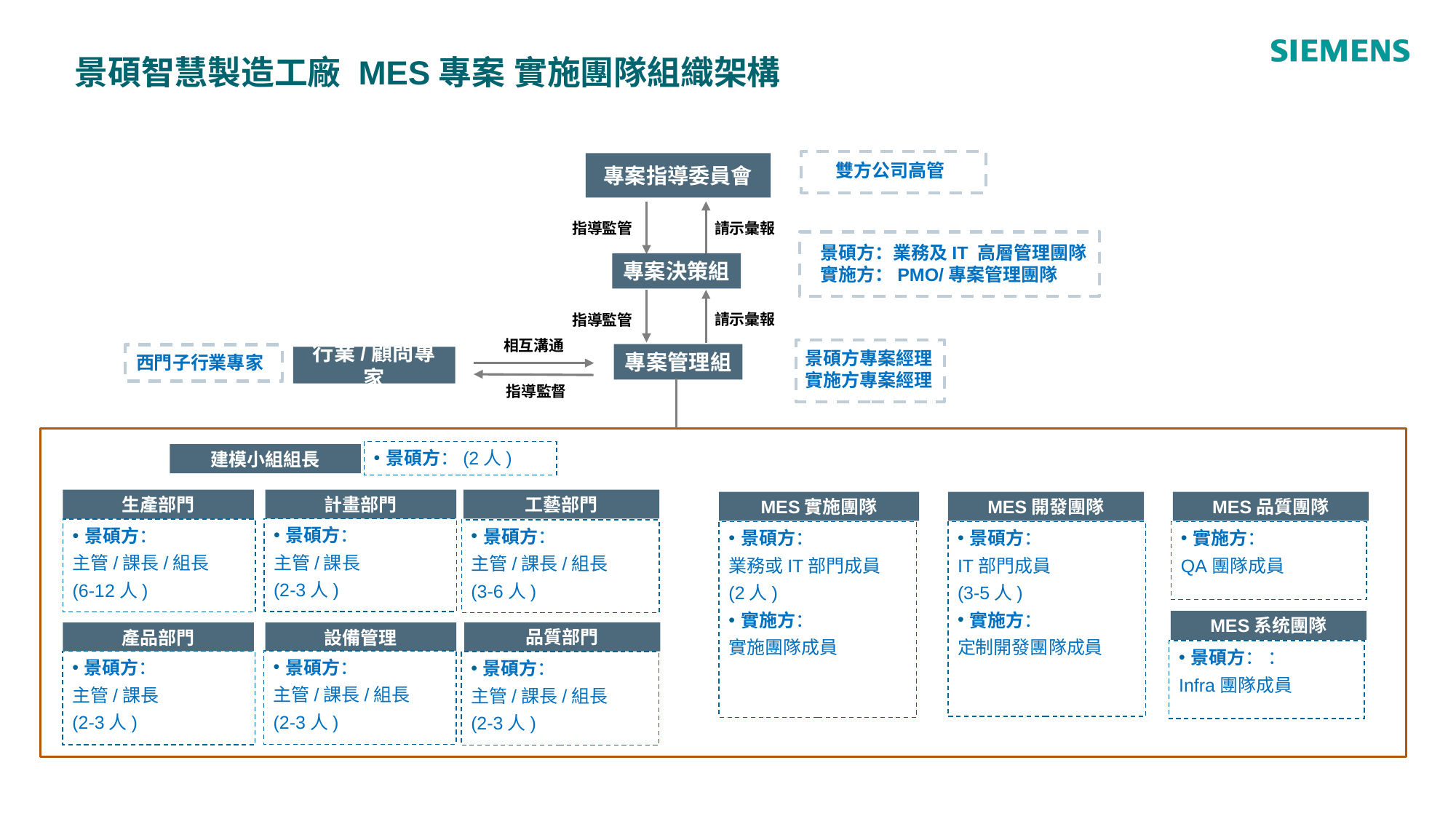

# 景碩智慧製造工廠 MES專案 實施團隊組織架構

專案指導委員會
雙方公司高管
請示彙報
指導監管

景碩方：業務及IT 高層管理團隊
實施方：PMO/專案管理團隊
專案決策組
請示彙報
指導監管
相互溝通

景碩方專案經理
實施方專案經理
專案管理組

西門子行業專家
行業/顧問專家
指導監督

景碩方：(2人)
建模小組組長
計畫部門
工藝部門
生產部門
MES實施團隊
MES開發團隊
MES品質團隊
景碩方：
主管/課長
(2-3人)
景碩方：
主管/課長/組長
(6-12人)
景碩方：
主管/課長/組長
(3-6人)
景碩方：
業務或IT部門成員
(2人)
實施方：
實施團隊成員
景碩方：
IT部門成員
(3-5人)
實施方：
定制開發團隊成員
實施方：
QA團隊成員
MES系统團隊
品質部門
產品部門
設備管理
景碩方： ：
Infra團隊成員
景碩方：
主管/課長/組長
(2-3人)
景碩方：
主管/課長
(2-3人)
景碩方：
主管/課長/組長
(2-3人)